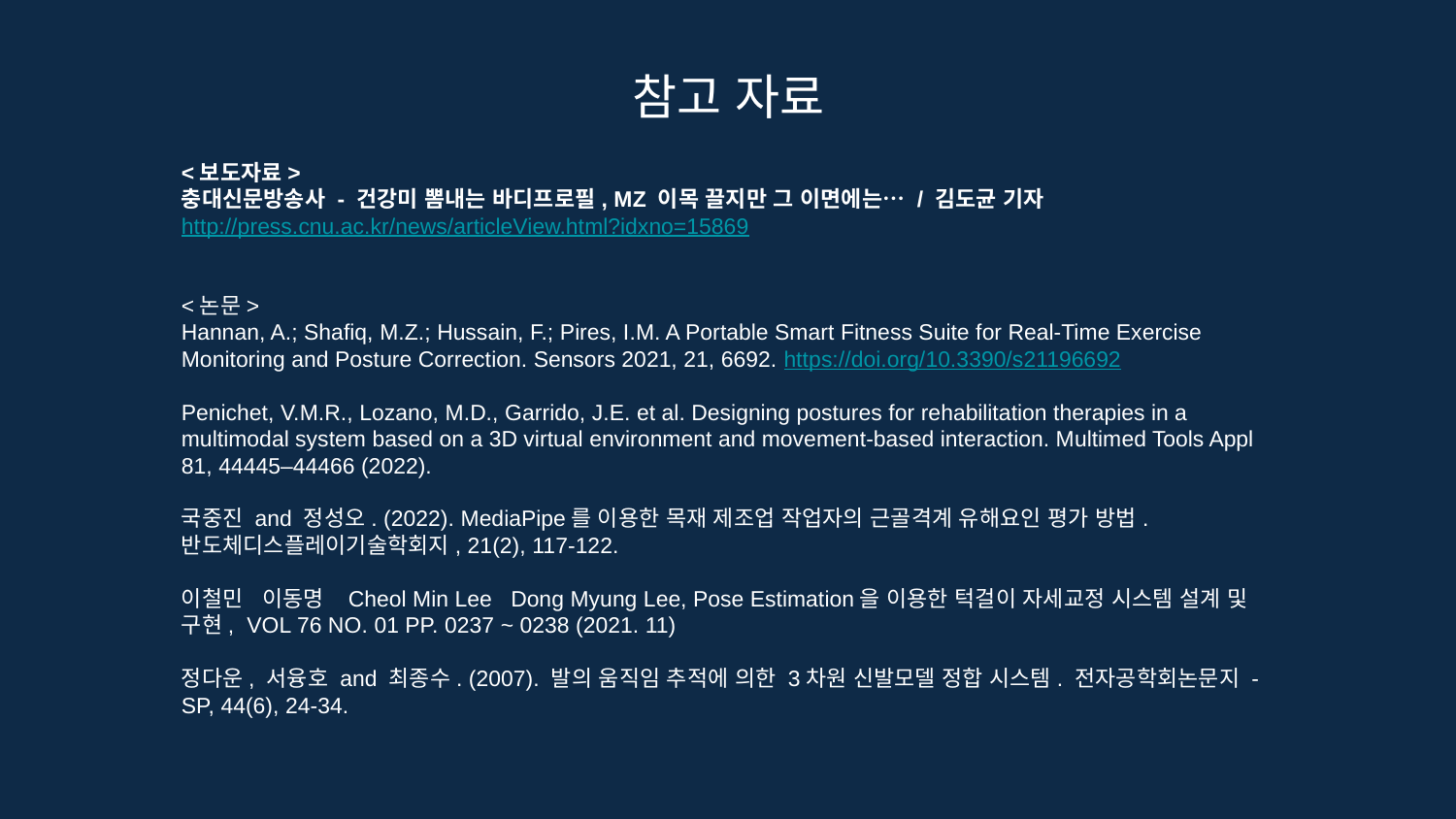

참고 자료
<보도자료>
충대신문방송사 - 건강미 뽐내는 바디프로필, MZ 이목 끌지만 그 이면에는… / 김도균 기자
http://press.cnu.ac.kr/news/articleView.html?idxno=15869

<논문>
Hannan, A.; Shafiq, M.Z.; Hussain, F.; Pires, I.M. A Portable Smart Fitness Suite for Real-Time Exercise Monitoring and Posture Correction. Sensors 2021, 21, 6692. https://doi.org/10.3390/s21196692

Penichet, V.M.R., Lozano, M.D., Garrido, J.E. et al. Designing postures for rehabilitation therapies in a multimodal system based on a 3D virtual environment and movement-based interaction. Multimed Tools Appl 81, 44445–44466 (2022).

국중진 and 정성오. (2022). MediaPipe를 이용한 목재 제조업 작업자의 근골격계 유해요인 평가 방법. 반도체디스플레이기술학회지, 21(2), 117-122.

이철민   이동명   Cheol Min Lee   Dong Myung Lee, Pose Estimation을 이용한 턱걸이 자세교정 시스템 설계 및 구현,  VOL 76 NO. 01 PP. 0237 ~ 0238 (2021. 11)

정다운, 서융호 and 최종수. (2007). 발의 움직임 추적에 의한 3차원 신발모델 정합 시스템. 전자공학회논문지 - SP, 44(6), 24-34.